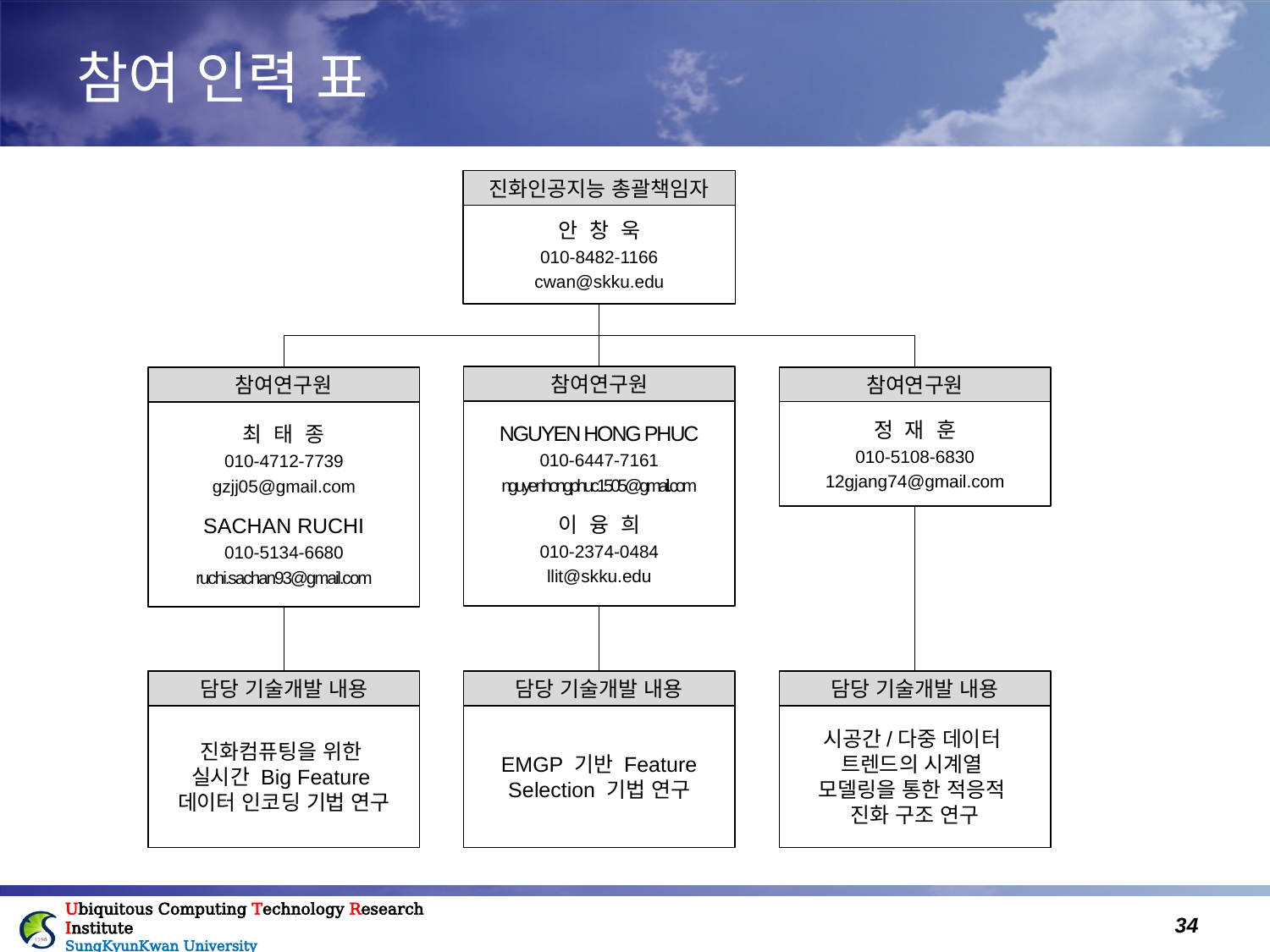

# 참여 인력 표
진화인공지능 총괄책임자
안  창  욱
010-8482-1166
cwan@skku.edu
참여연구원
NGUYEN HONG PHUC
010-6447-7161
nguyenhongphuc1505@gmail.com

이  융  희
010-2374-0484
llit@skku.edu
참여연구원
정  재  훈
010-5108-6830
12gjang74@gmail.com
참여연구원
최  태  종
010-4712-7739
gzjj05@gmail.com

SACHAN RUCHI
010-5134-6680
ruchi.sachan93@gmail.com
담당 기술개발 내용
시공간/다중 데이터
트렌드의 시계열
모델링을 통한 적응적
진화 구조 연구
담당 기술개발 내용
진화컴퓨팅을 위한
실시간 Big Feature
데이터 인코딩 기법 연구
담당 기술개발 내용
EMGP 기반 Feature Selection 기법 연구
34